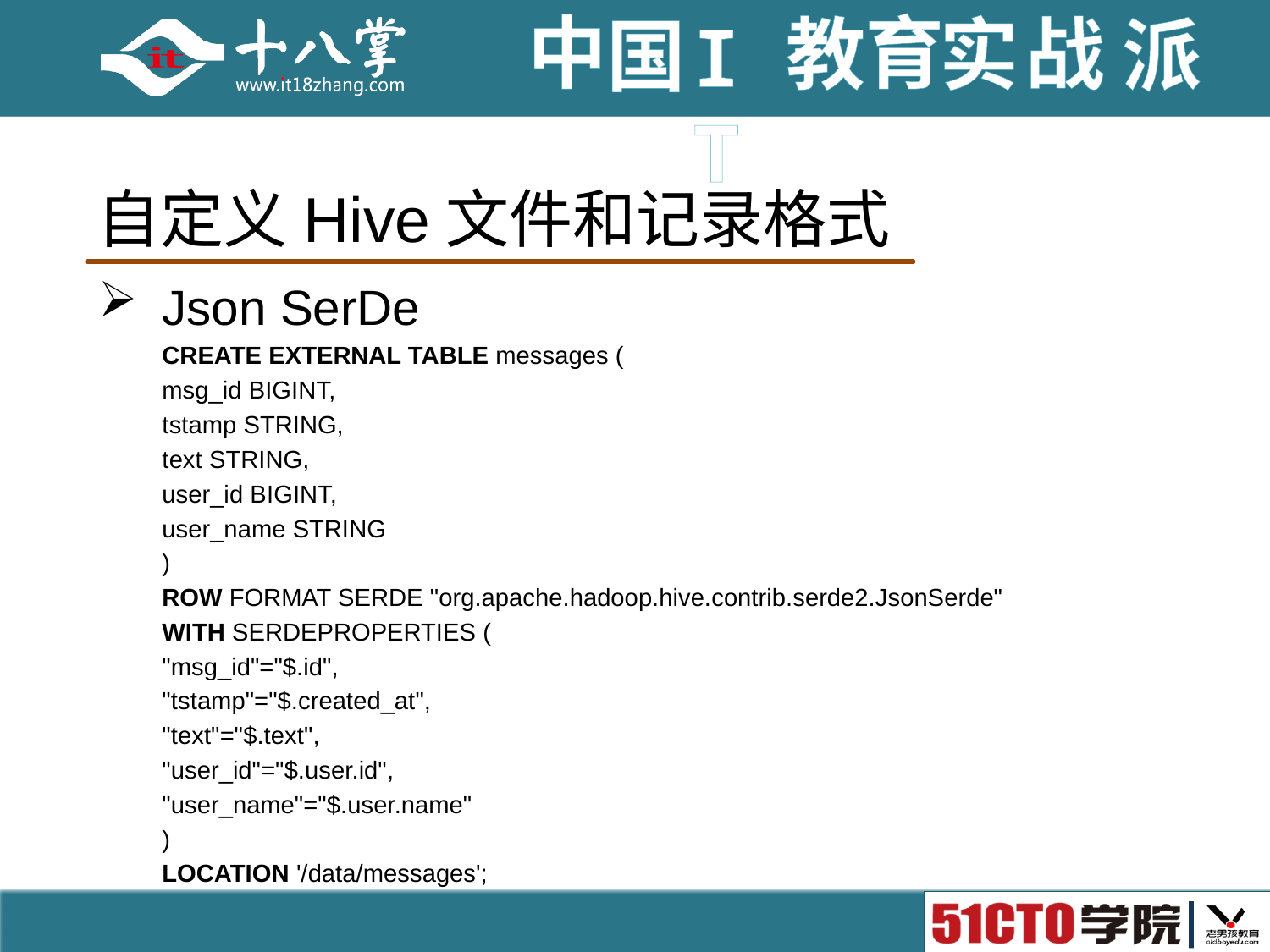

# 自定义Hive文件和记录格式
Json SerDe
CREATE EXTERNAL TABLE messages (
msg_id BIGINT,
tstamp STRING,
text STRING,
user_id BIGINT,
user_name STRING
)
ROW FORMAT SERDE "org.apache.hadoop.hive.contrib.serde2.JsonSerde"
WITH SERDEPROPERTIES (
"msg_id"="$.id",
"tstamp"="$.created_at",
"text"="$.text",
"user_id"="$.user.id",
"user_name"="$.user.name"
)
LOCATION '/data/messages';